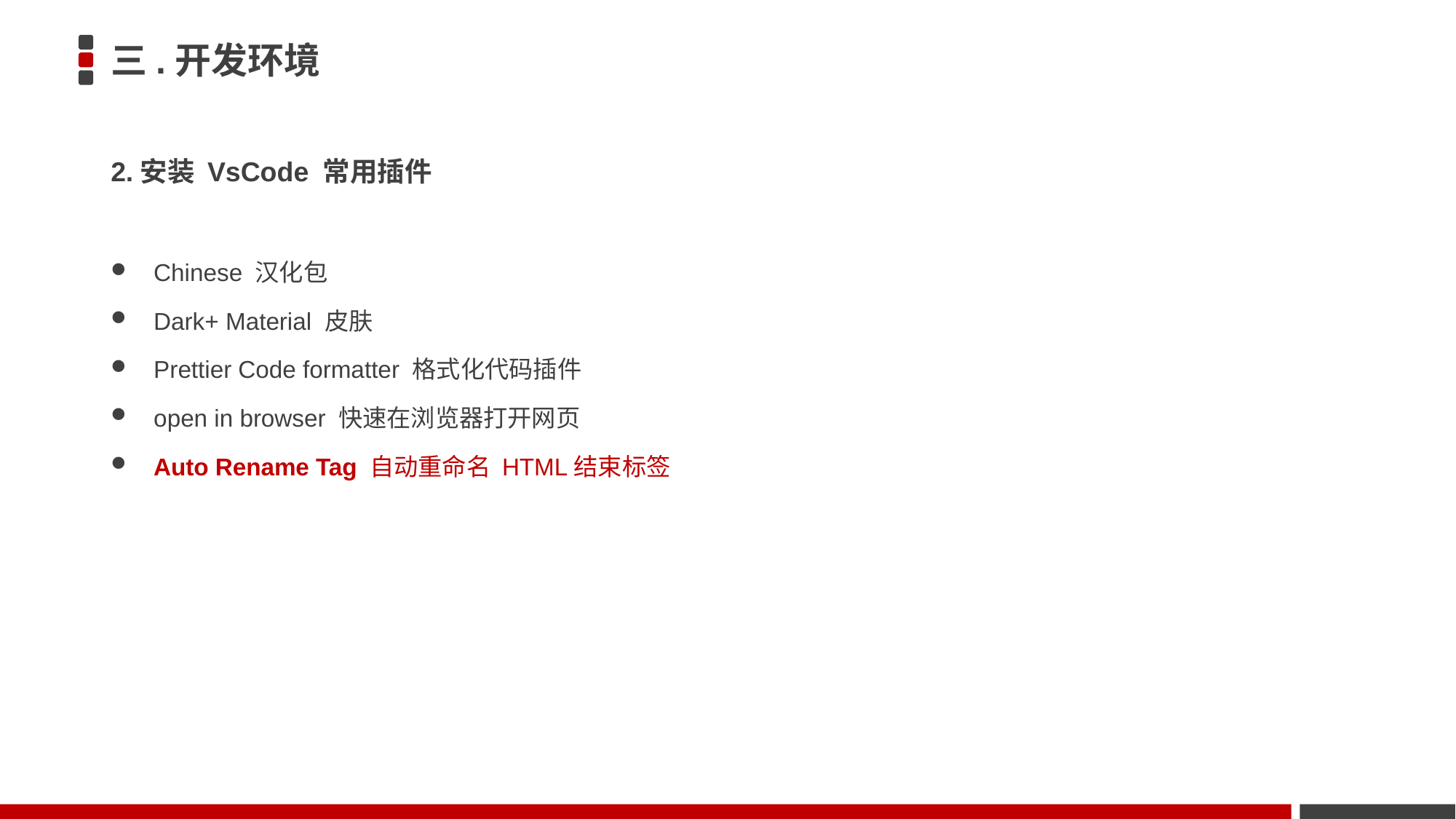

# 三.开发环境
2.安装 VsCode 常用插件
Chinese 汉化包
Dark+ Material 皮肤
Prettier Code formatter 格式化代码插件
open in browser 快速在浏览器打开网页
Auto Rename Tag 自动重命名 HTML结束标签